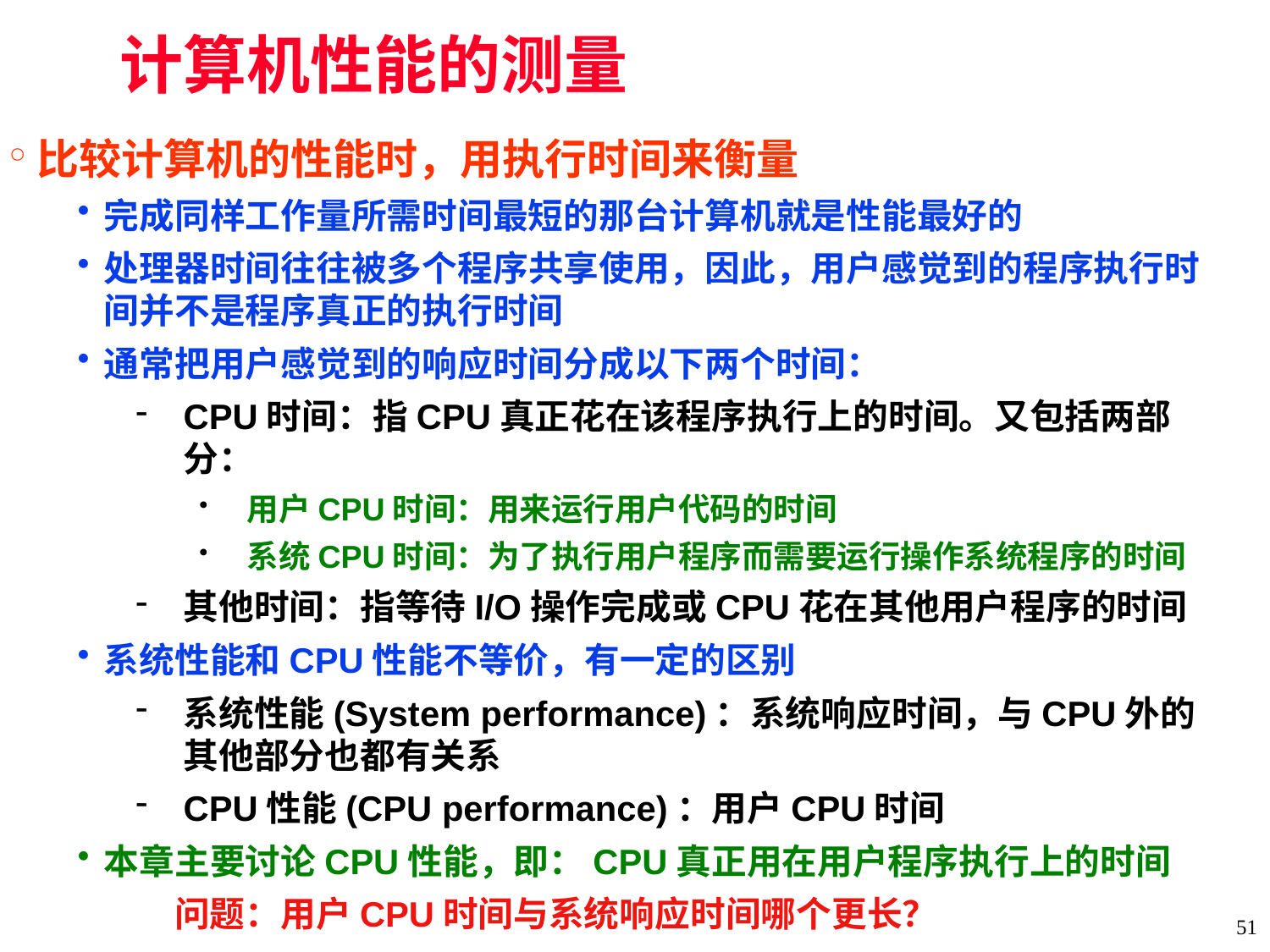

# 计算机性能的测量
比较计算机的性能时，用执行时间来衡量
完成同样工作量所需时间最短的那台计算机就是性能最好的
处理器时间往往被多个程序共享使用，因此，用户感觉到的程序执行时间并不是程序真正的执行时间
通常把用户感觉到的响应时间分成以下两个时间：
CPU时间：指CPU真正花在该程序执行上的时间。又包括两部分：
用户CPU时间：用来运行用户代码的时间
系统CPU时间：为了执行用户程序而需要运行操作系统程序的时间
其他时间：指等待I/O操作完成或CPU花在其他用户程序的时间
系统性能和CPU性能不等价，有一定的区别
系统性能(System performance)：系统响应时间，与CPU外的其他部分也都有关系
CPU性能(CPU performance)：用户CPU时间
本章主要讨论CPU性能，即：CPU真正用在用户程序执行上的时间
           问题：用户CPU时间与系统响应时间哪个更长？
51